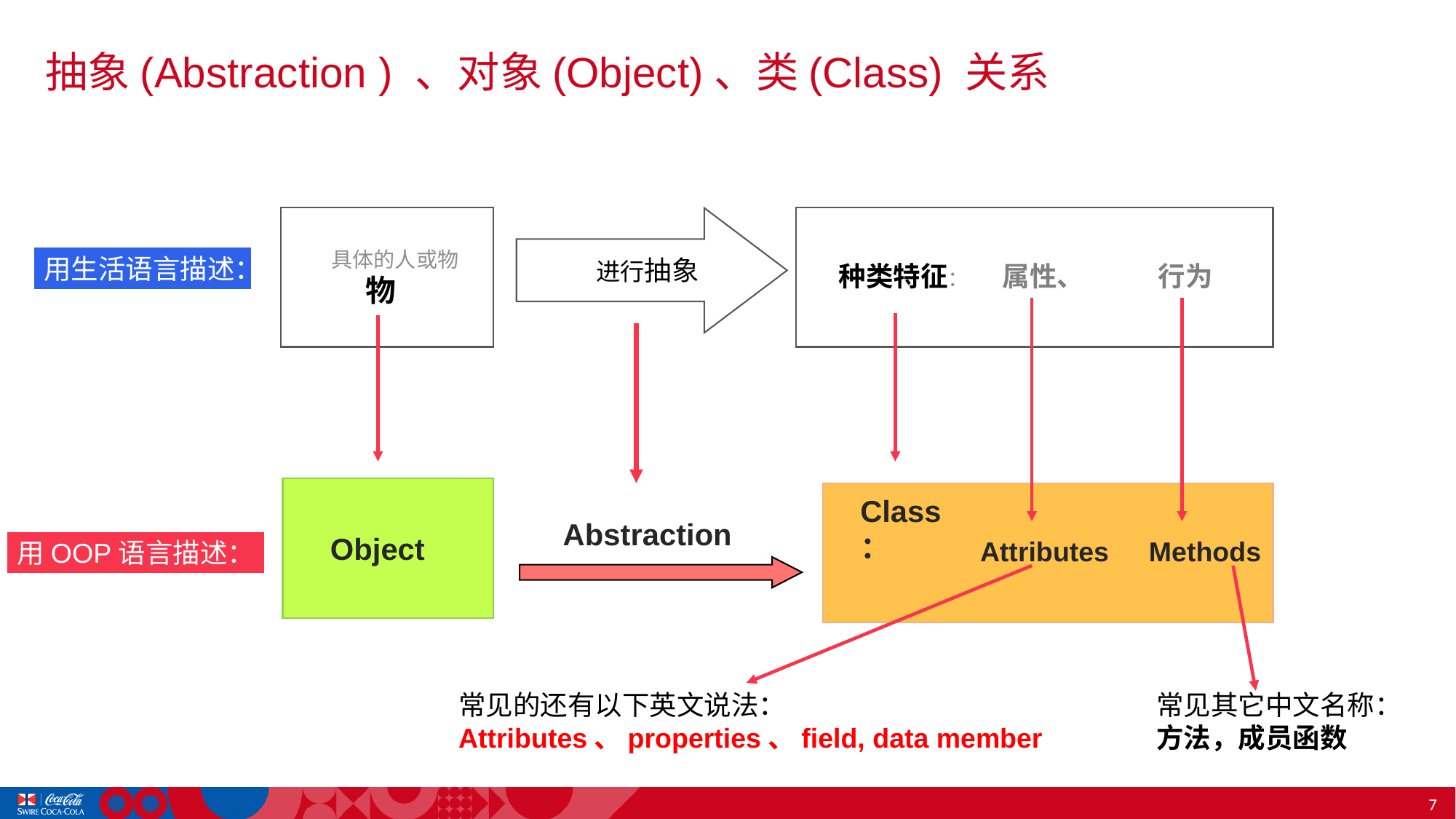

# 抽象(Abstraction ) 、对象(Object)、类(Class) 关系

具体的人或物
      物

种类特征：       属性、            行为

进行抽象
用生活语言描述：

Object

Class：
Attributes
Methods

Abstraction
用OOP语言描述：
常见的还有以下英文说法：
Attributes、properties、field, data member
常见其它中文名称：
方法，成员函数
7